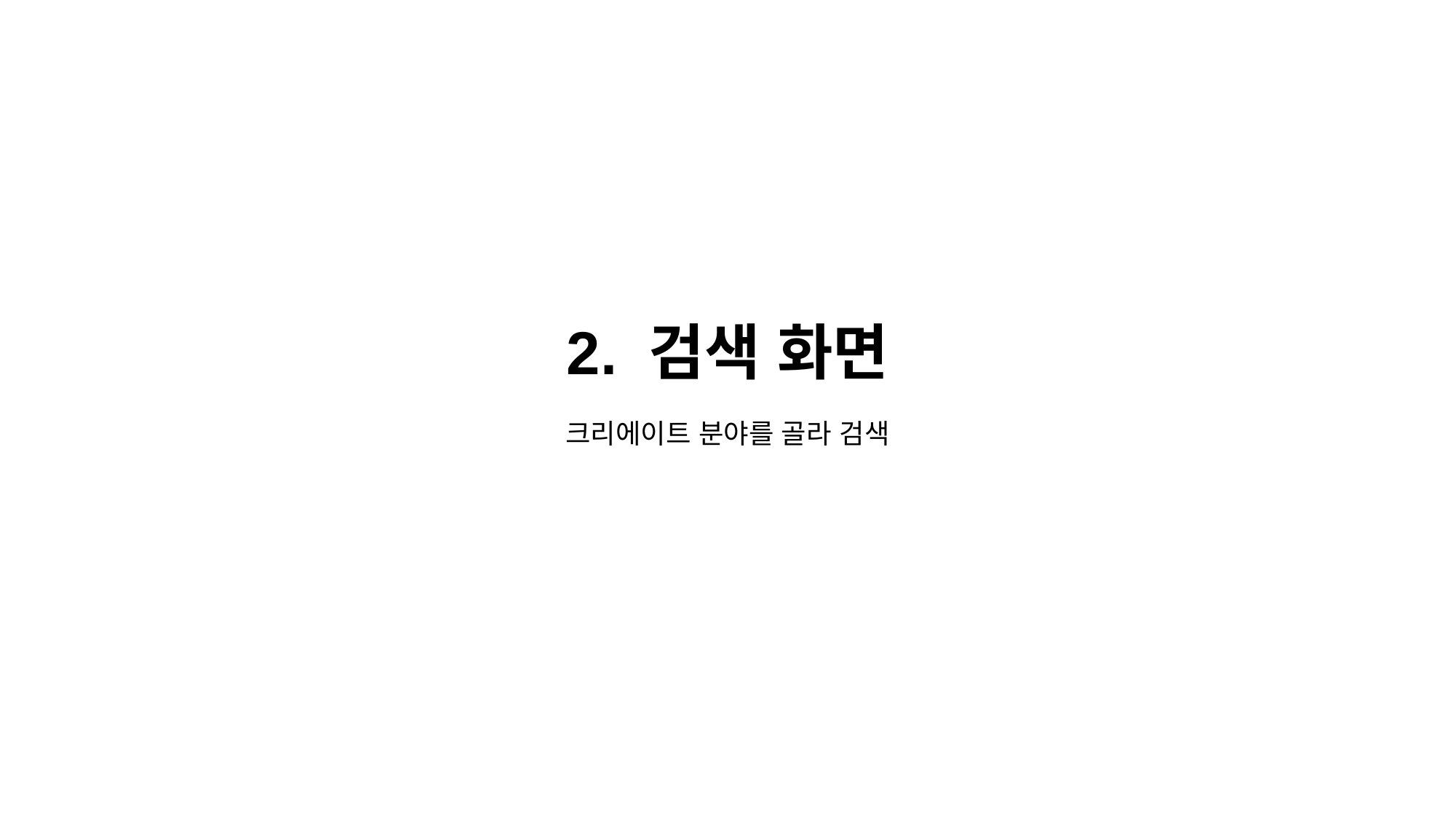

2. 검색 화면
크리에이트 분야를 골라 검색